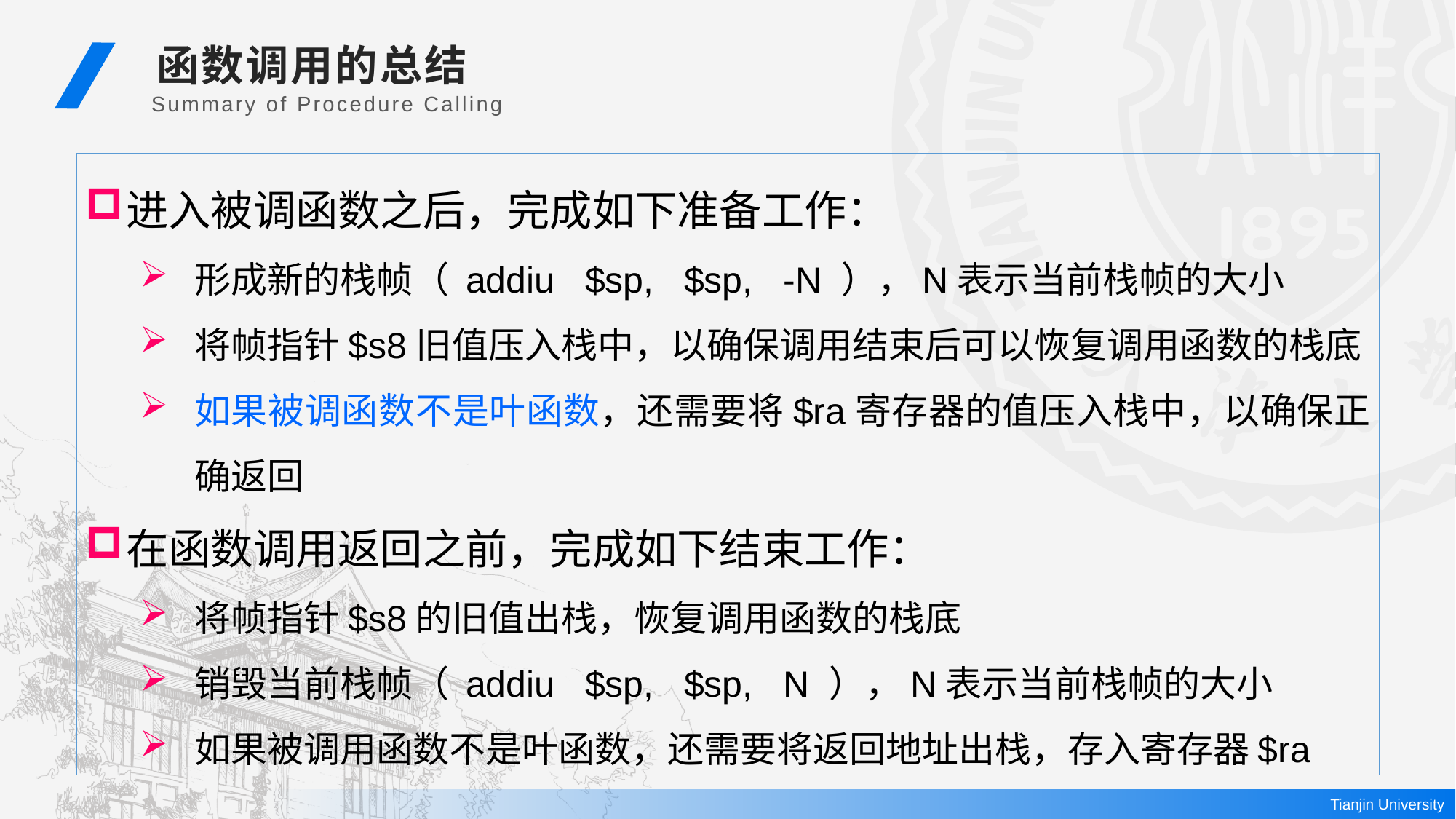

函数调用的总结
Summary of Procedure Calling
进入被调函数之后，完成如下准备工作：
形成新的栈帧（ addiu   $sp,   $sp,   -N ），N表示当前栈帧的大小
将帧指针$s8旧值压入栈中，以确保调用结束后可以恢复调用函数的栈底
如果被调函数不是叶函数，还需要将$ra寄存器的值压入栈中，以确保正确返回
在函数调用返回之前，完成如下结束工作：
将帧指针$s8的旧值出栈，恢复调用函数的栈底
销毁当前栈帧（ addiu   $sp,   $sp,   N ），N表示当前栈帧的大小
如果被调用函数不是叶函数，还需要将返回地址出栈，存入寄存器$ra